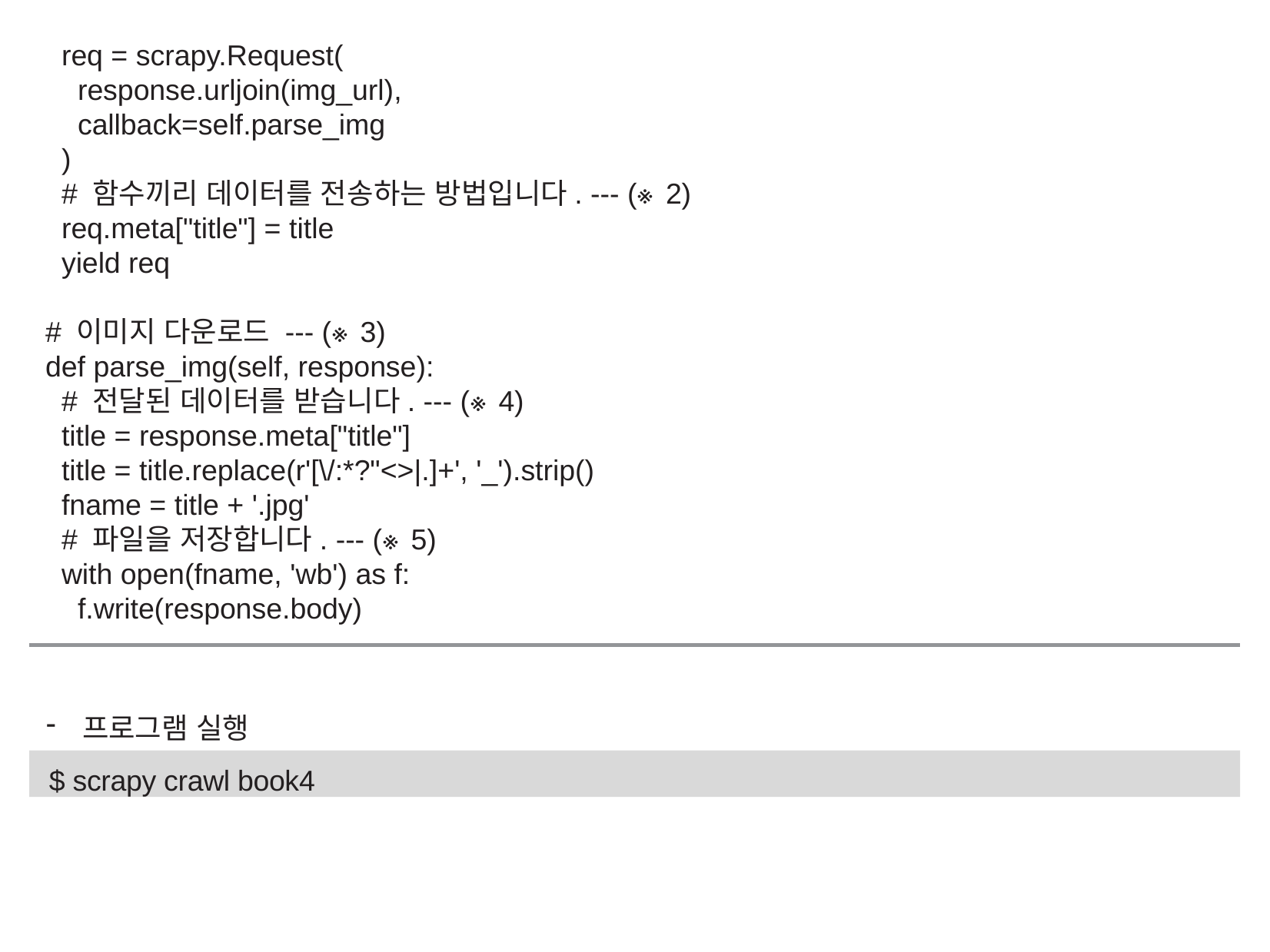

req = scrapy.Request(
      response.urljoin(img_url),
      callback=self.parse_img
    )
    # 함수끼리 데이터를 전송하는 방법입니다. --- (※2)
    req.meta["title"] = title
    yield req

  # 이미지 다운로드 --- (※3)
  def parse_img(self, response):
    # 전달된 데이터를 받습니다. --- (※4)
    title = response.meta["title"]
    title = title.replace(r'[\/:*?"<>|.]+', '_').strip()
    fname = title + '.jpg'
    # 파일을 저장합니다. --- (※5)
    with open(fname, 'wb') as f:
      f.write(response.body)

프로그램 실행
$ scrapy crawl book4